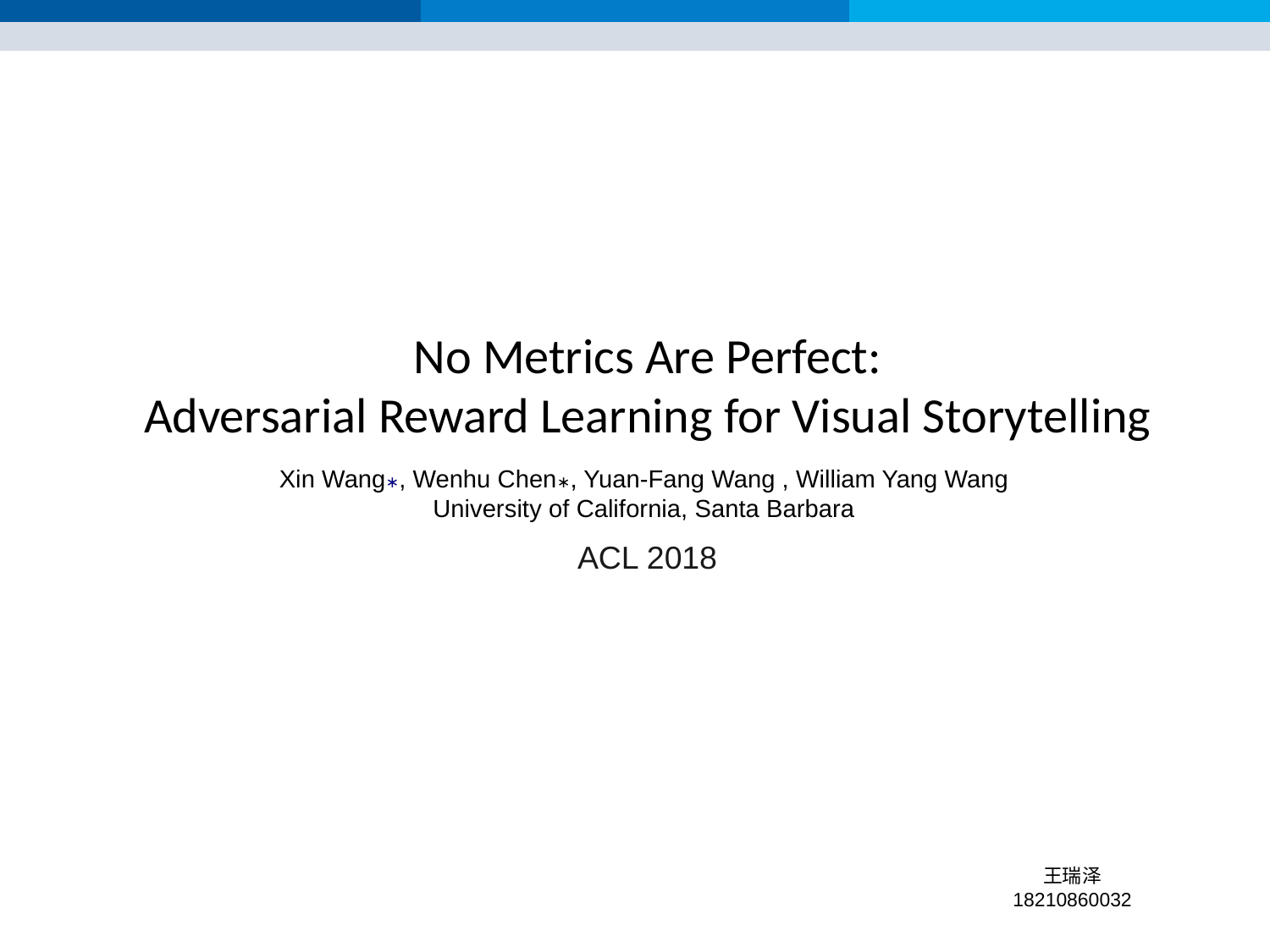

No Metrics Are Perfect:
Adversarial Reward Learning for Visual Storytelling
Xin Wang∗, Wenhu Chen∗, Yuan-Fang Wang , William Yang Wang
University of California, Santa Barbara
ACL 2018
王瑞泽
18210860032